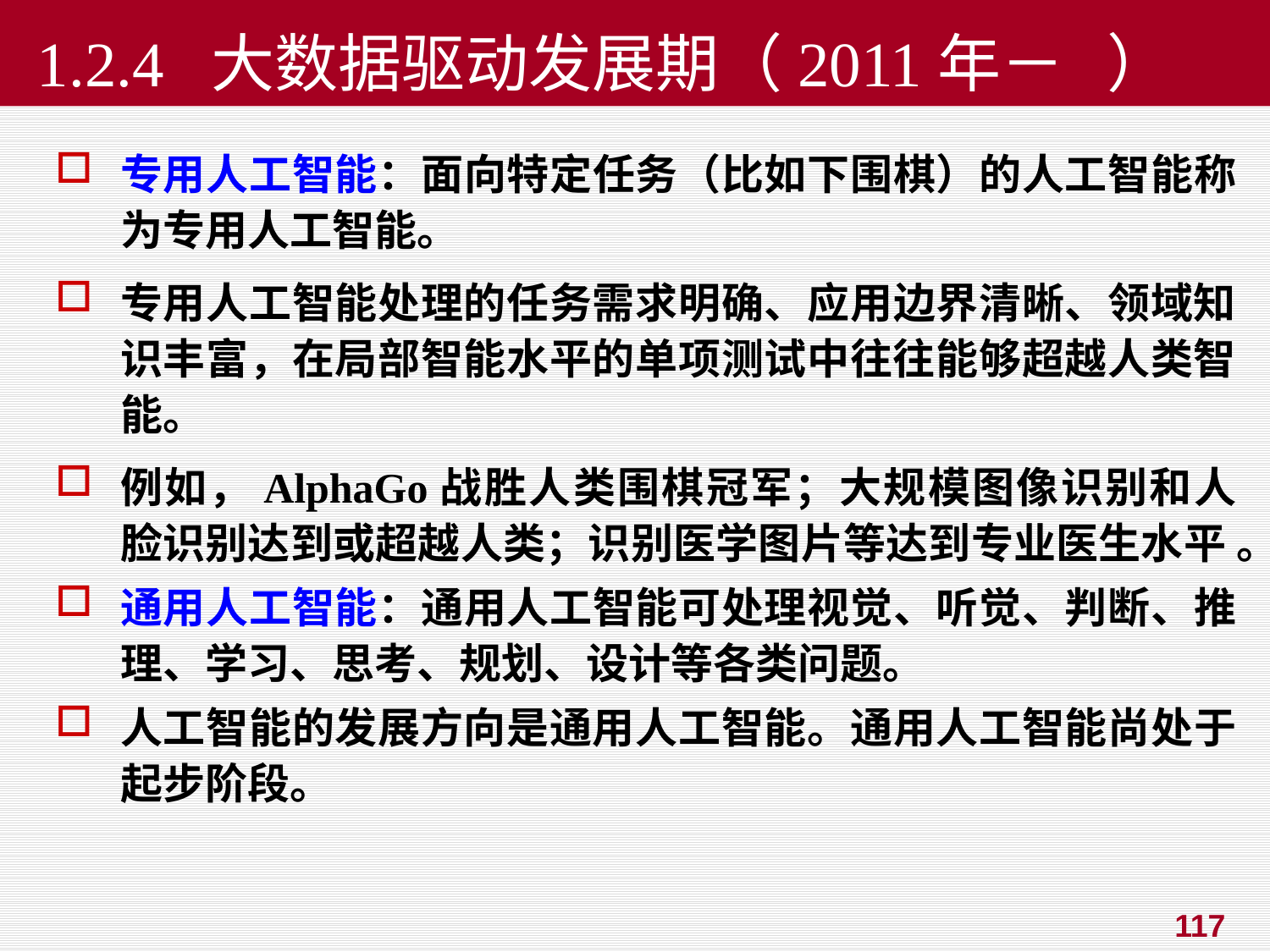

# 1.2.4  大数据驱动发展期（2011年－   ）
专用人工智能：面向特定任务（比如下围棋）的人工智能称为专用人工智能。
专用人工智能处理的任务需求明确、应用边界清晰、领域知识丰富，在局部智能水平的单项测试中往往能够超越人类智能。
例如，AlphaGo战胜人类围棋冠军；大规模图像识别和人脸识别达到或超越人类；识别医学图片等达到专业医生水平 。
通用人工智能：通用人工智能可处理视觉、听觉、判断、推理、学习、思考、规划、设计等各类问题。
人工智能的发展方向是通用人工智能。通用人工智能尚处于起步阶段。
117